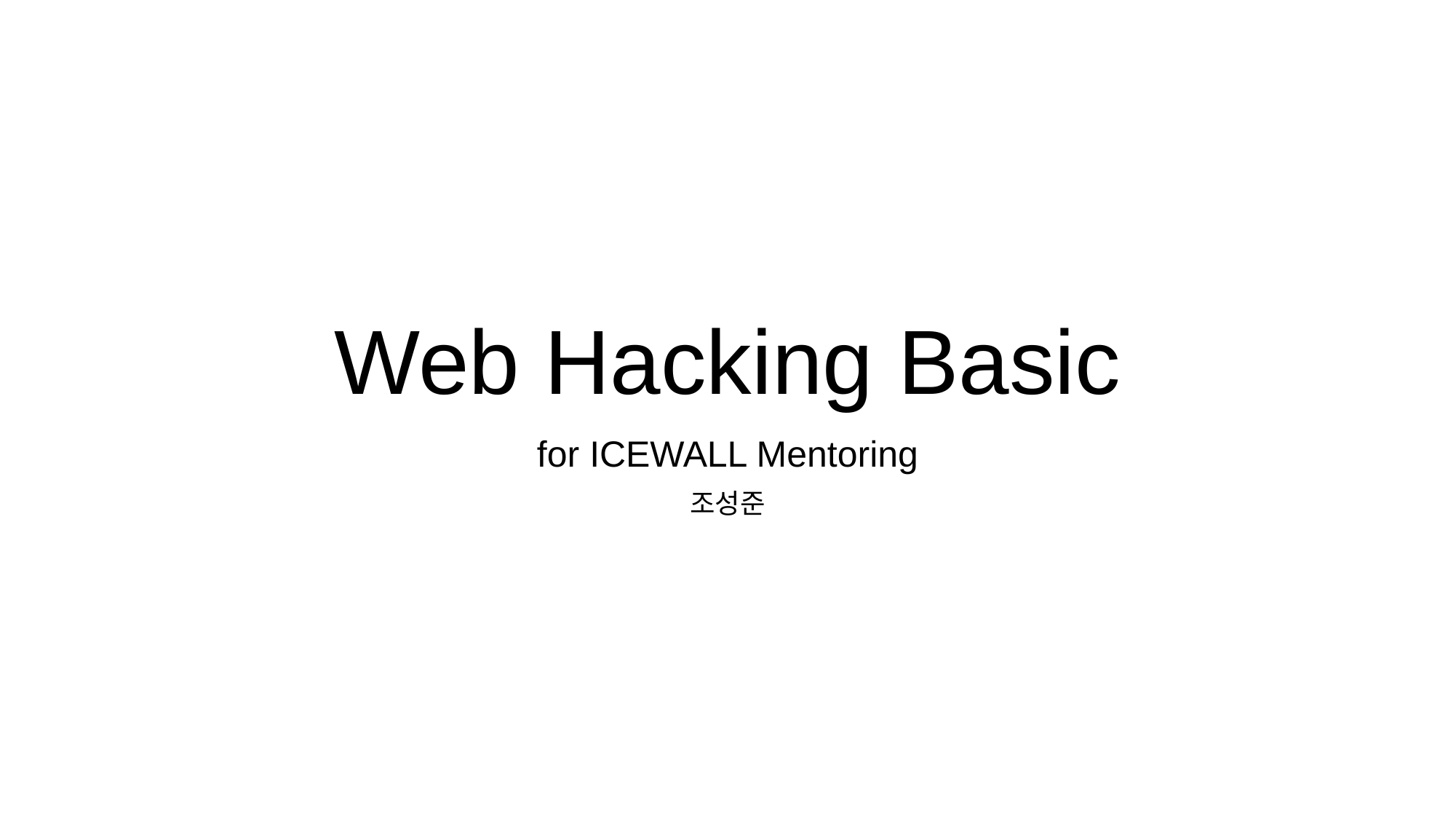

# Web Hacking Basic
for ICEWALL Mentoring
조성준